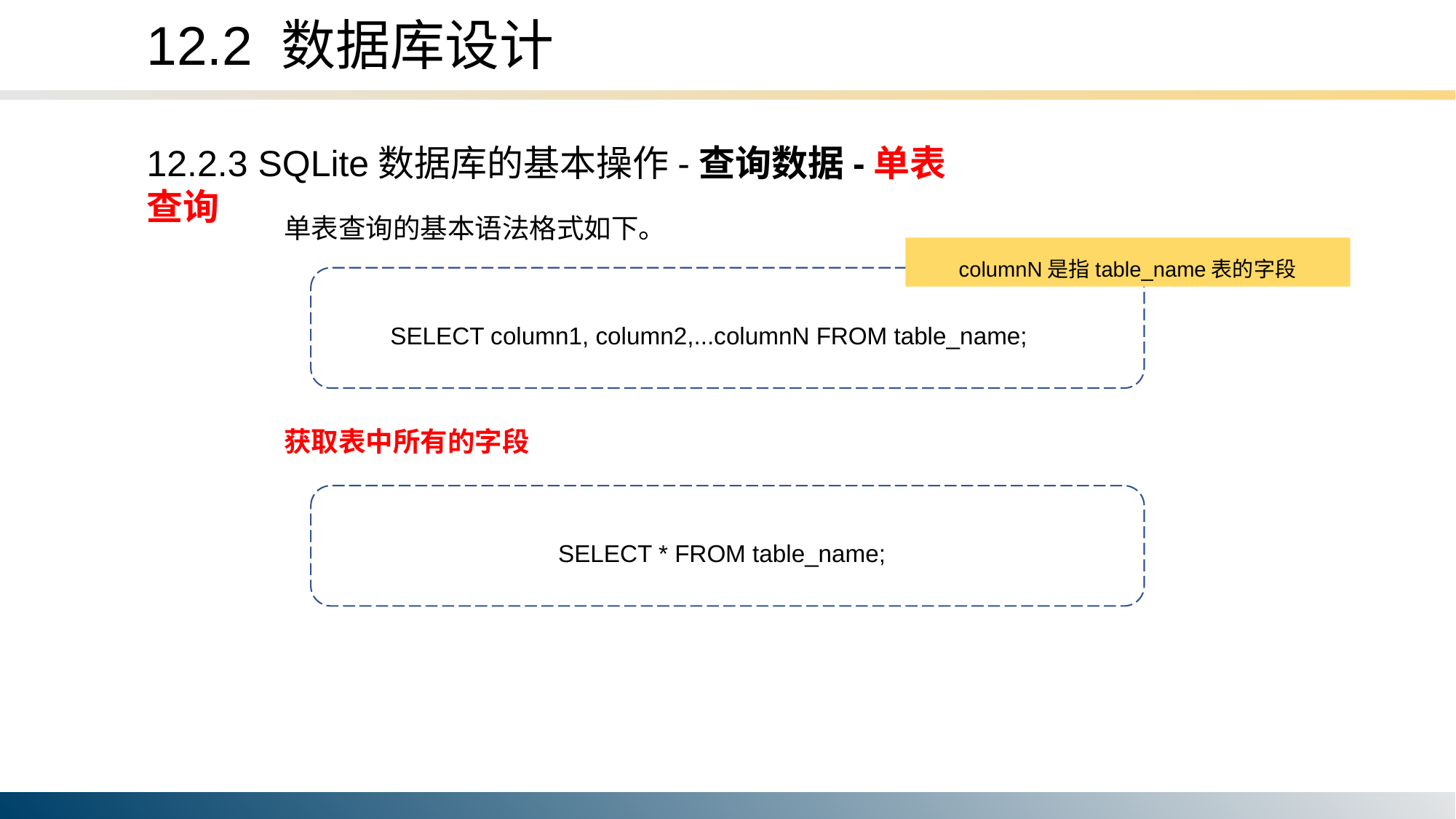

12.2 数据库设计
12.2.3 SQLite数据库的基本操作-查询数据-单表查询
单表查询的基本语法格式如下。
columnN是指table_name表的字段

SELECT column1, column2,...columnN FROM table_name;
获取表中所有的字段

SELECT * FROM table_name;